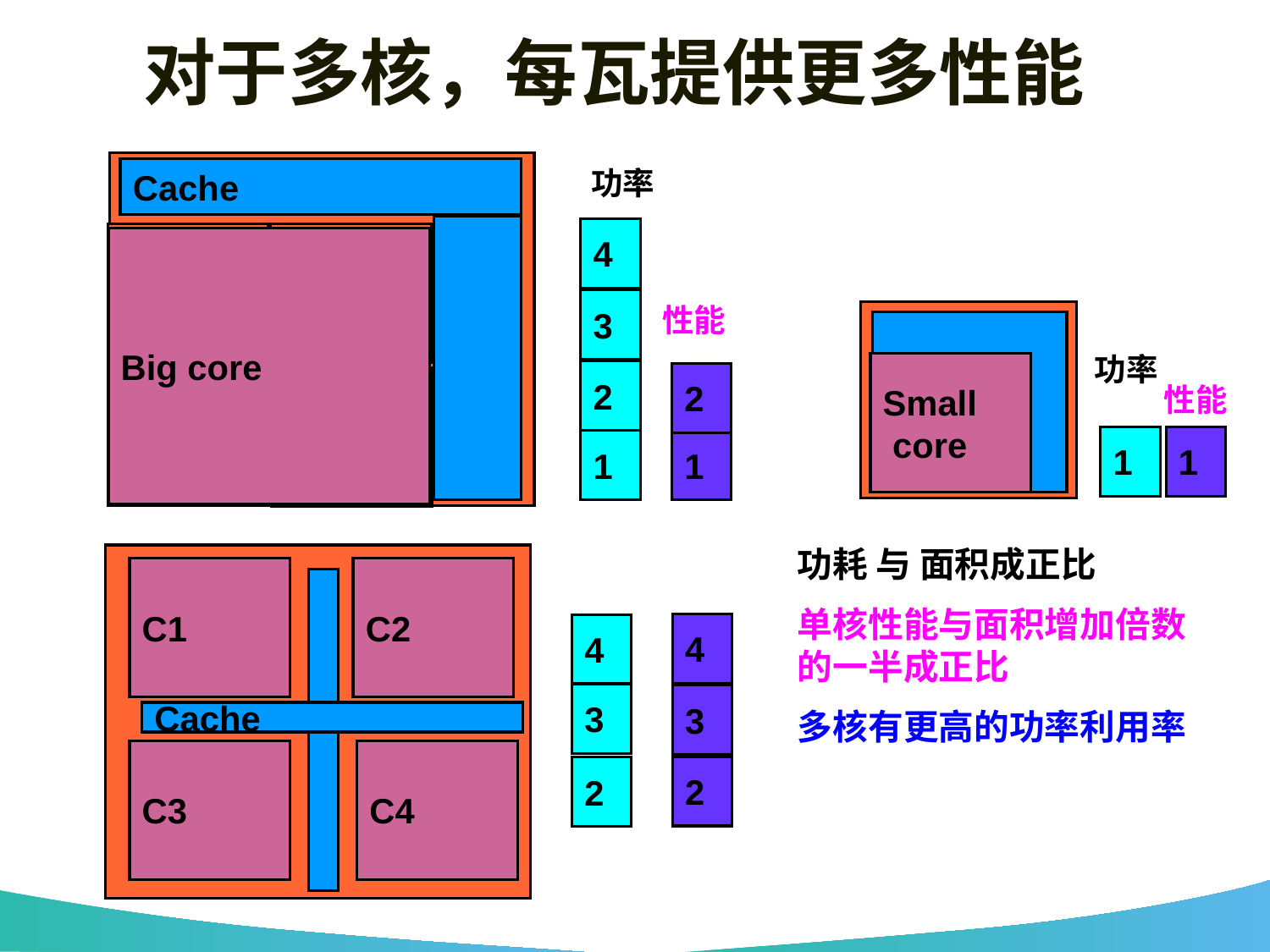

# 对于多核，每瓦提供更多性能

功率
Cache

4

Big core
3
性能

功率
Small
 core
2
2

性能
1
1
1
1
功耗 与 面积成正比
单核性能与面积增加倍数的一半成正比
多核有更高的功率利用率

C1
C2

4
4
3
3
Cache
C3
C4
2
2